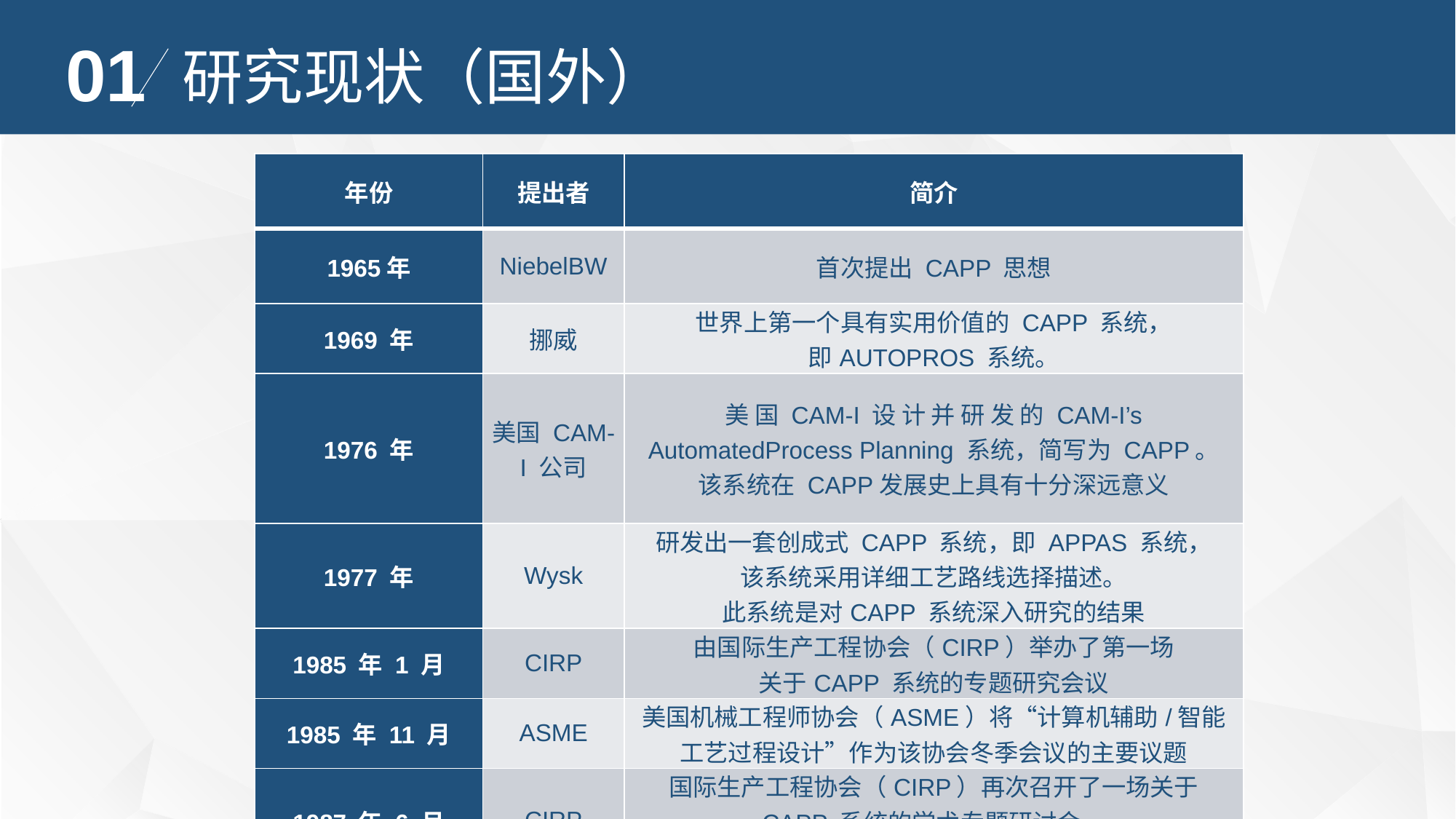

01
研究现状（国外）
| 年份 | 提出者 | 简介 |
| --- | --- | --- |
| 1965年 | NiebelBW | 首次提出 CAPP 思想 |
| 1969 年 | 挪威 | 世界上第一个具有实用价值的 CAPP 系统， 即AUTOPROS 系统。 |
| 1976 年 | 美国 CAM-I 公司 | 美 国 CAM-I 设 计 并 研 发 的 CAM-I’s AutomatedProcess Planning 系统，简写为 CAPP。 该系统在 CAPP发展史上具有十分深远意义 |
| 1977 年 | Wysk | 研发出一套创成式 CAPP 系统，即 APPAS 系统， 该系统采用详细工艺路线选择描述。 此系统是对CAPP 系统深入研究的结果 |
| 1985 年 1 月 | CIRP | 由国际生产工程协会（CIRP）举办了第一场 关于CAPP 系统的专题研究会议 |
| 1985 年 11 月 | ASME | 美国机械工程师协会（ASME）将“计算机辅助/智能工艺过程设计”作为该协会冬季会议的主要议题 |
| 1987 年 6 月 | CIRP | 国际生产工程协会（CIRP）再次召开了一场关于 CAPP 系统的学术专题研讨会， 引领 CAPP 技术的发展达到了一个全新的高度 |